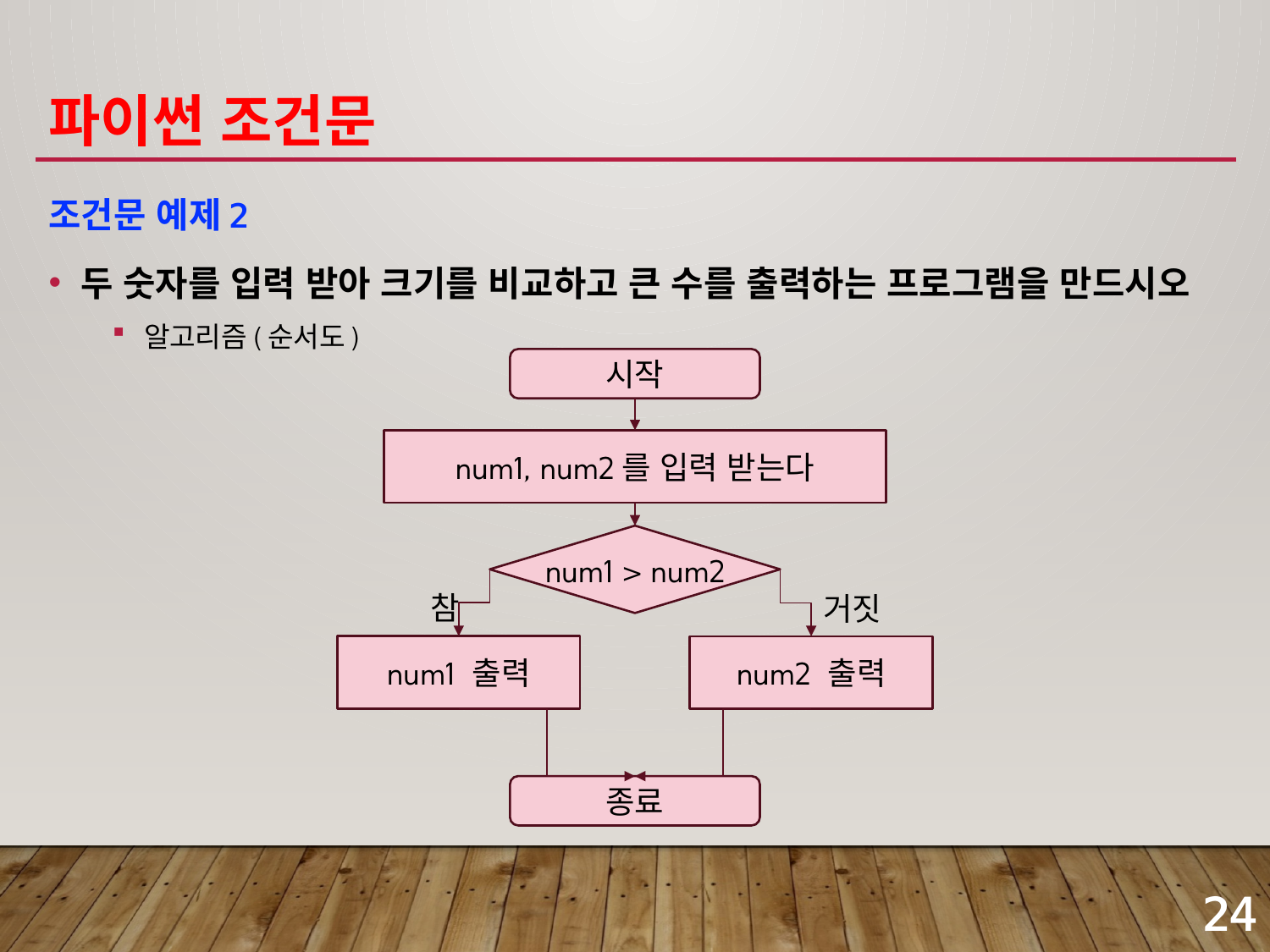

# 파이썬 조건문
조건문 예제2
두 숫자를 입력 받아 크기를 비교하고 큰 수를 출력하는 프로그램을 만드시오
알고리즘(순서도)
시작
num1, num2를 입력 받는다

num1 > num2
num1 출력
num2 출력
종료
참
거짓